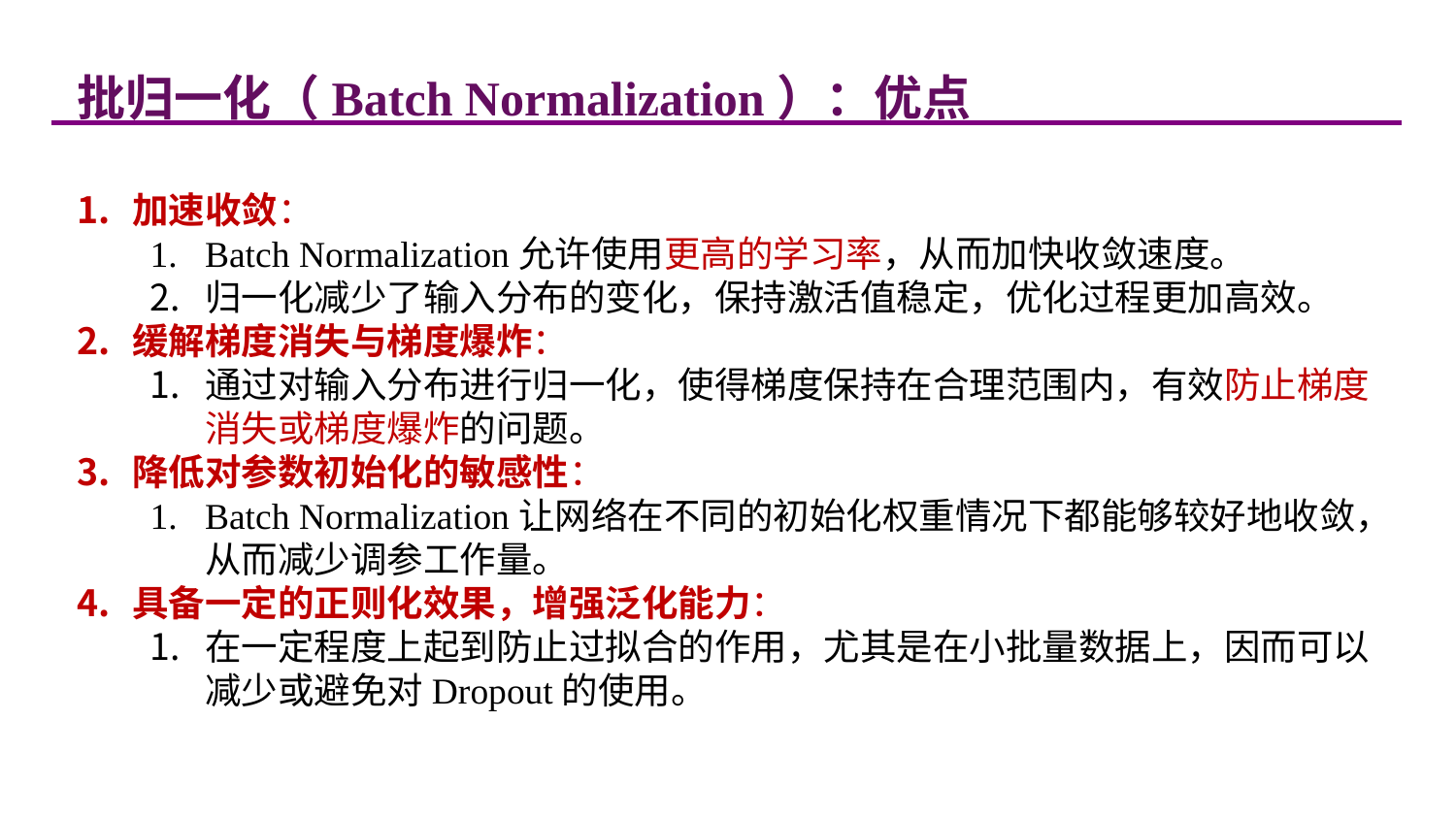

批归一化（Batch Normalization）：优点
加速收敛：
Batch Normalization允许使用更高的学习率，从而加快收敛速度。
归一化减少了输入分布的变化，保持激活值稳定，优化过程更加高效。
缓解梯度消失与梯度爆炸：
通过对输入分布进行归一化，使得梯度保持在合理范围内，有效防止梯度消失或梯度爆炸的问题。
降低对参数初始化的敏感性：
Batch Normalization让网络在不同的初始化权重情况下都能够较好地收敛，从而减少调参工作量。
具备一定的正则化效果，增强泛化能力：
在一定程度上起到防止过拟合的作用，尤其是在小批量数据上，因而可以减少或避免对Dropout的使用。